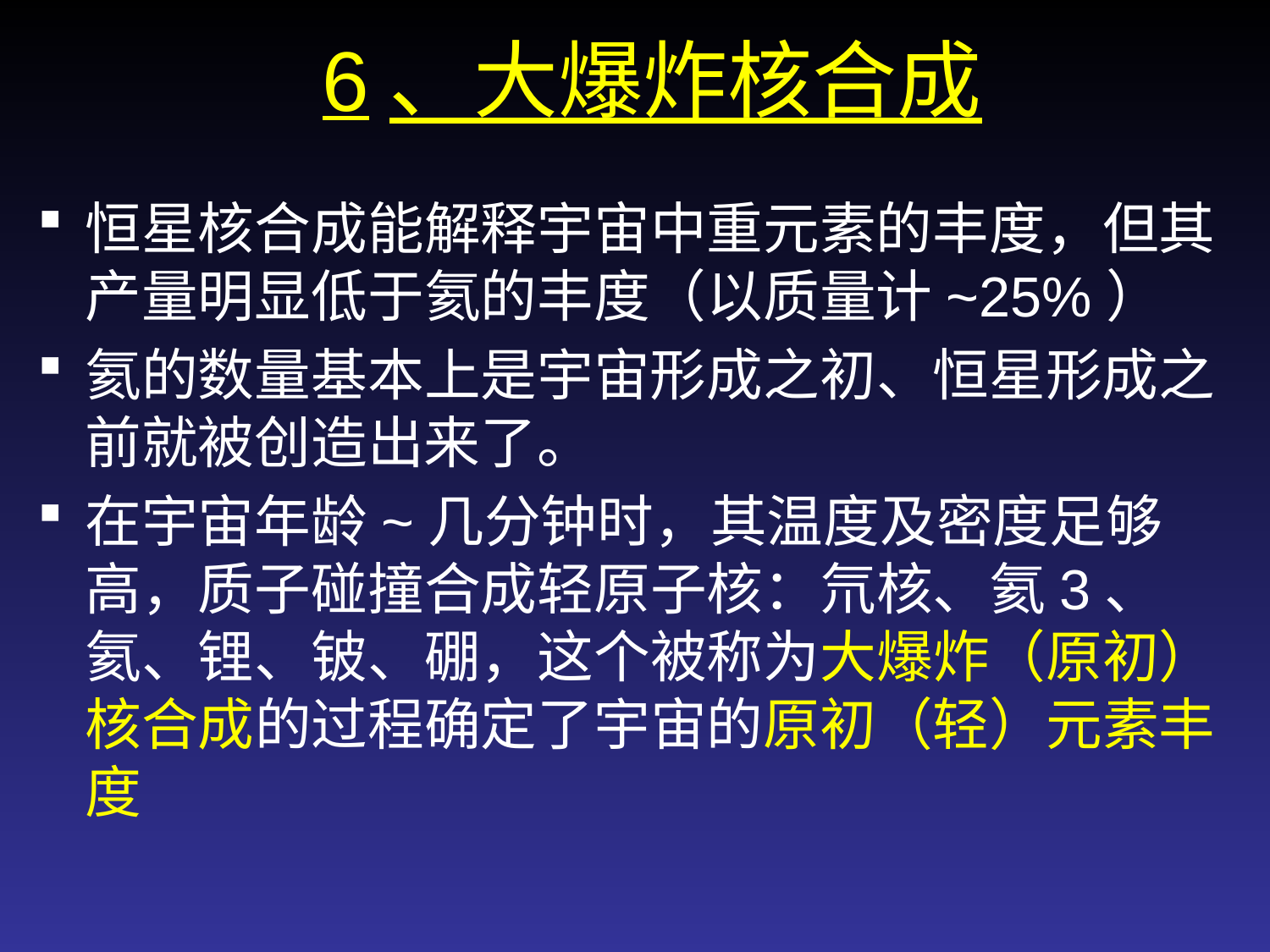

6、大爆炸核合成
恒星核合成能解释宇宙中重元素的丰度，但其产量明显低于氦的丰度（以质量计~25%）
氦的数量基本上是宇宙形成之初、恒星形成之前就被创造出来了。
在宇宙年龄~几分钟时，其温度及密度足够高，质子碰撞合成轻原子核：氘核、氦3、氦、锂、铍、硼，这个被称为大爆炸（原初）核合成的过程确定了宇宙的原初（轻）元素丰度